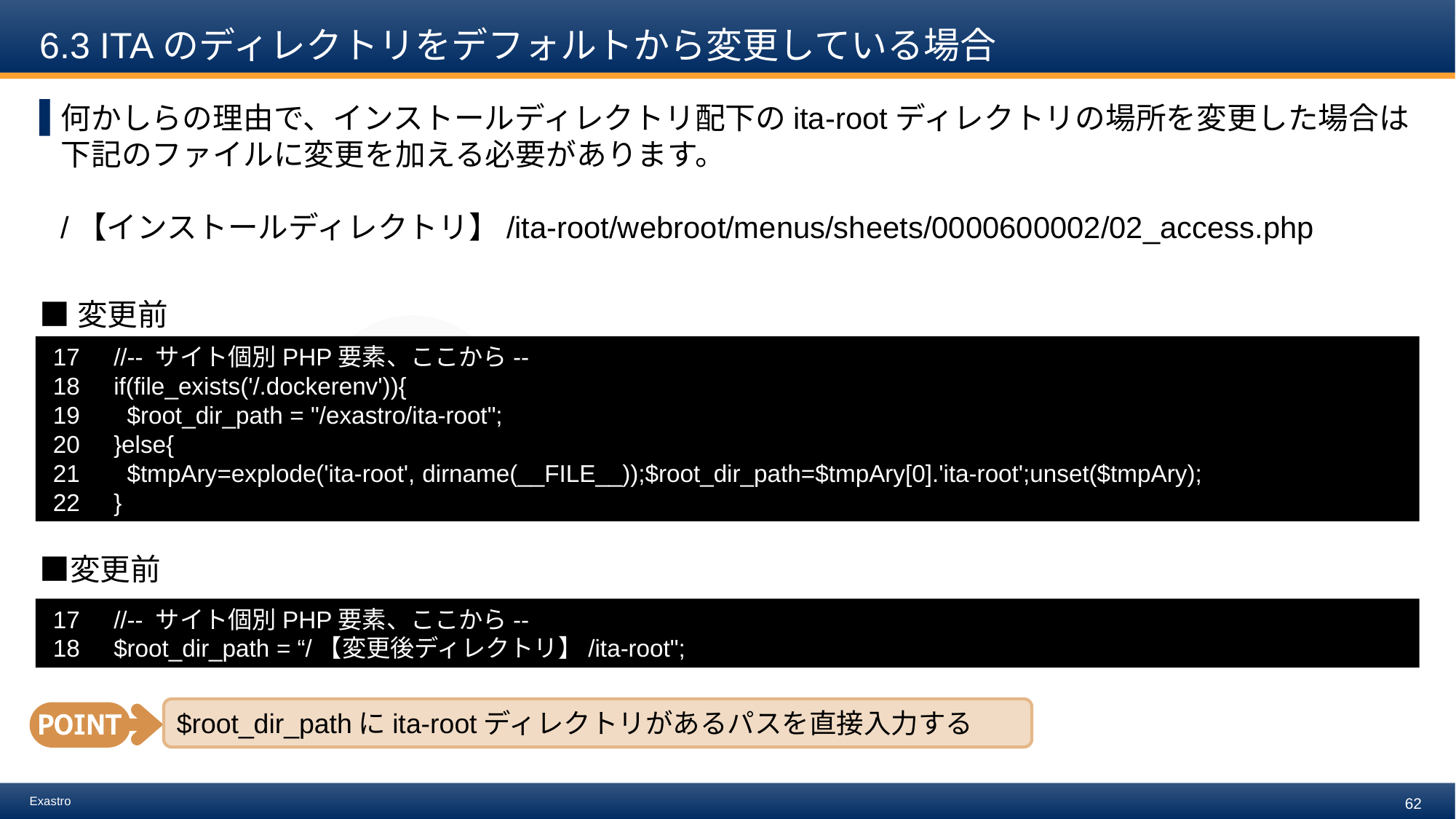

# 6.3 ITAのディレクトリをデフォルトから変更している場合
何かしらの理由で、インストールディレクトリ配下のita-rootディレクトリの場所を変更した場合は下記のファイルに変更を加える必要があります。
/【インストールディレクトリ】/ita-root/webroot/menus/sheets/0000600002/02_access.php

■変更前
■変更前

 17     //-- サイト個別PHP要素、ここから--
 18     if(file_exists('/.dockerenv')){
 19       $root_dir_path = "/exastro/ita-root";
 20     }else{
 21       $tmpAry=explode('ita-root', dirname(__FILE__));$root_dir_path=$tmpAry[0].'ita-root';unset($tmpAry);
 22     }
 17     //-- サイト個別PHP要素、ここから--
 18     $root_dir_path = “/【変更後ディレクトリ】/ita-root";
$root_dir_pathにita-rootディレクトリがあるパスを直接入力する